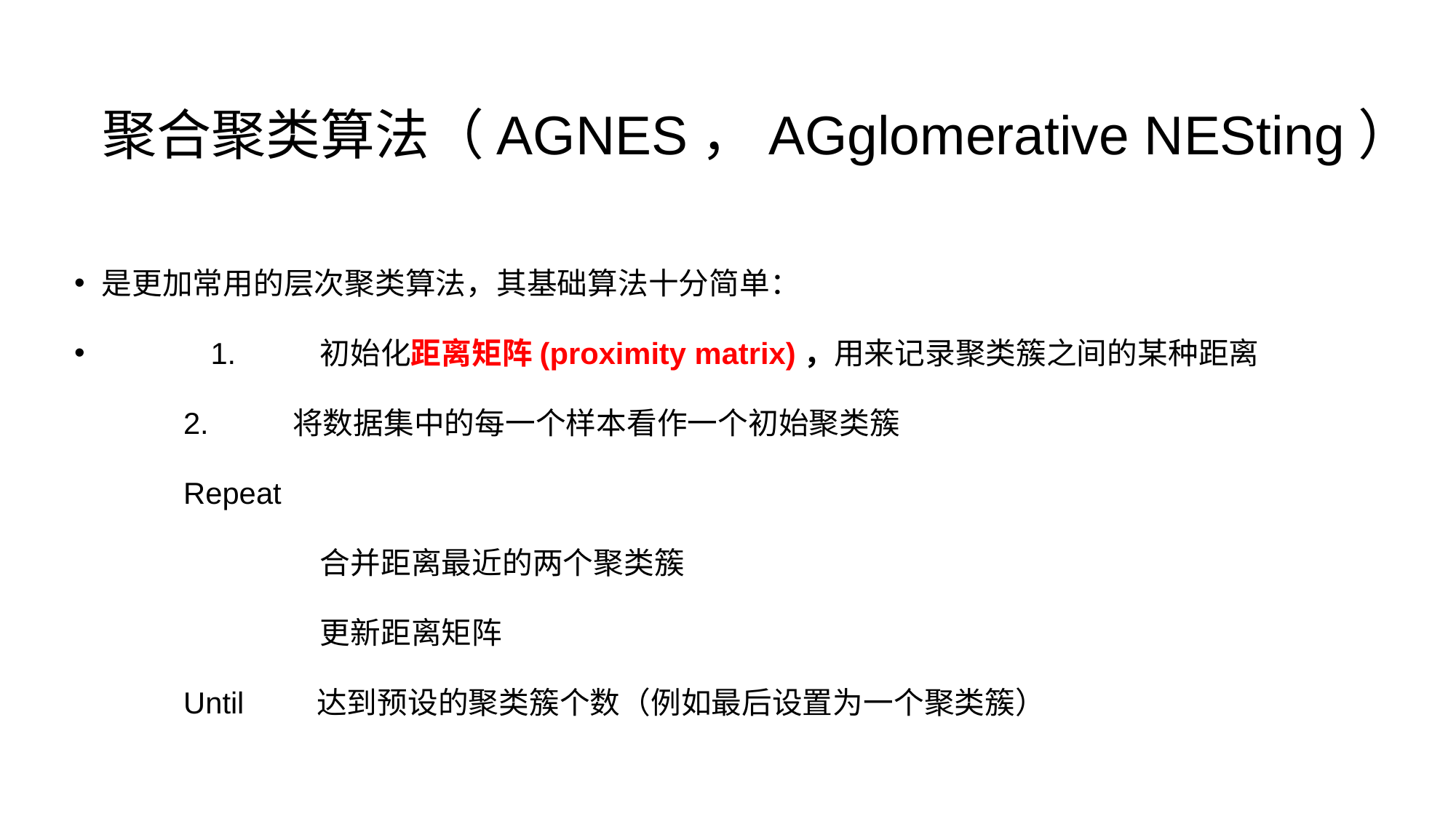

# 聚合聚类算法（AGNES，AGglomerative NESting）
是更加常用的层次聚类算法，其基础算法十分简单：
  	1.	初始化距离矩阵(proximity matrix)，用来记录聚类簇之间的某种距离
	2.	将数据集中的每一个样本看作一个初始聚类簇
	Repeat
		   合并距离最近的两个聚类簇
		   更新距离矩阵
	Until	  达到预设的聚类簇个数（例如最后设置为一个聚类簇）